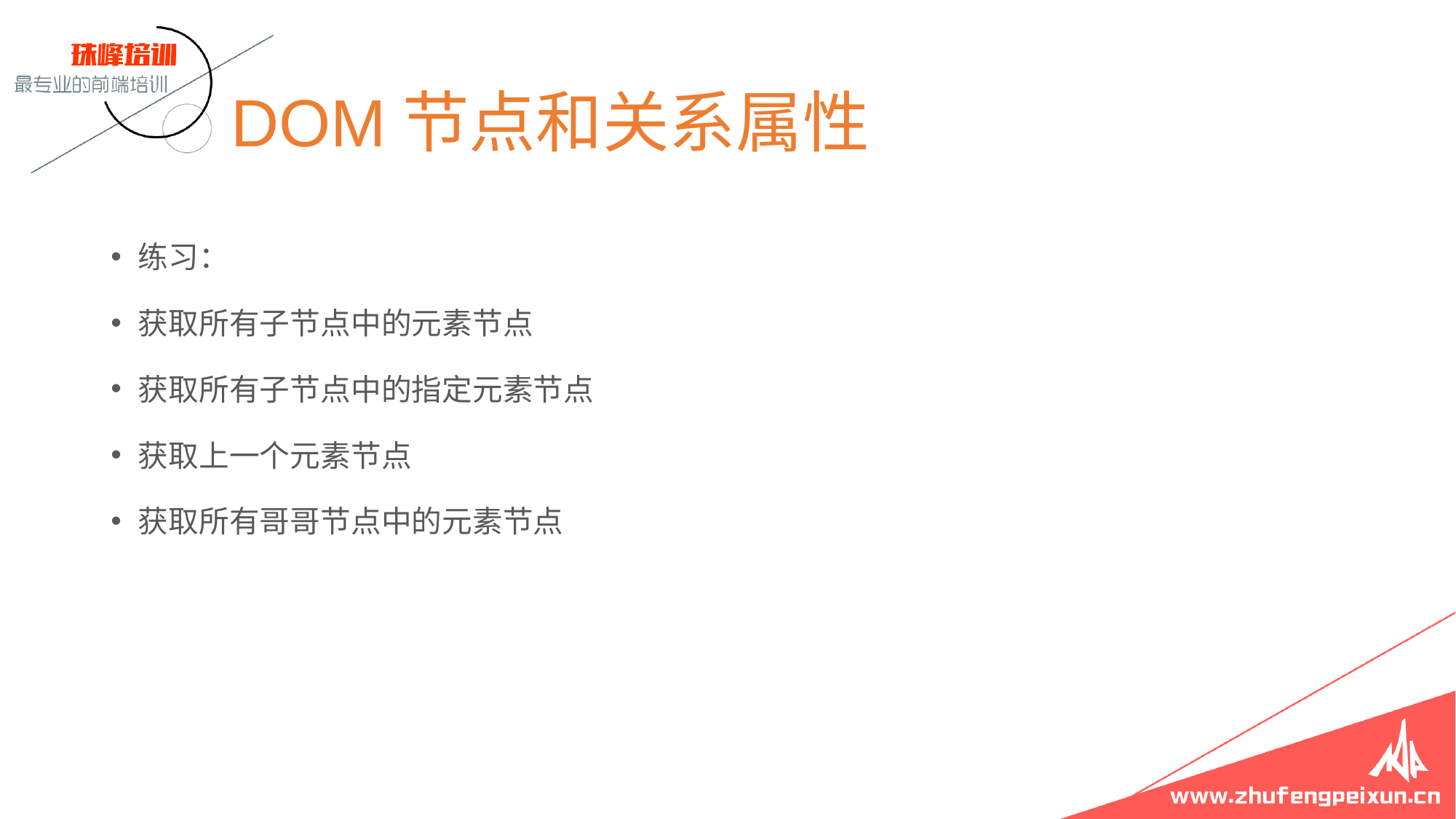

# DOM节点和关系属性
练习：
获取所有子节点中的元素节点
获取所有子节点中的指定元素节点
获取上一个元素节点
获取所有哥哥节点中的元素节点